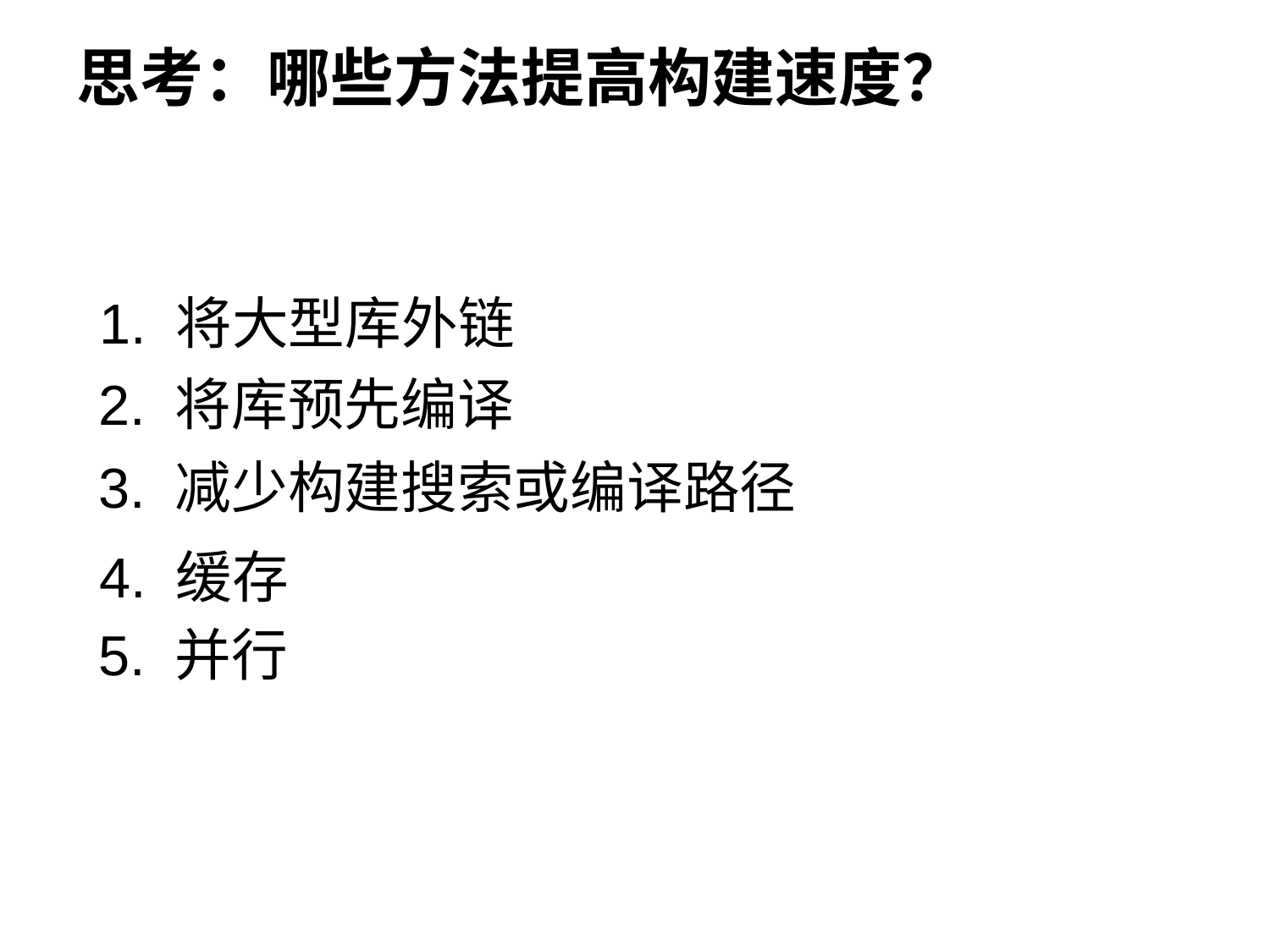

思考：哪些方法提高构建速度？
1. 将大型库外链
2. 将库预先编译
3. 减少构建搜索或编译路径
4. 缓存
5. 并行